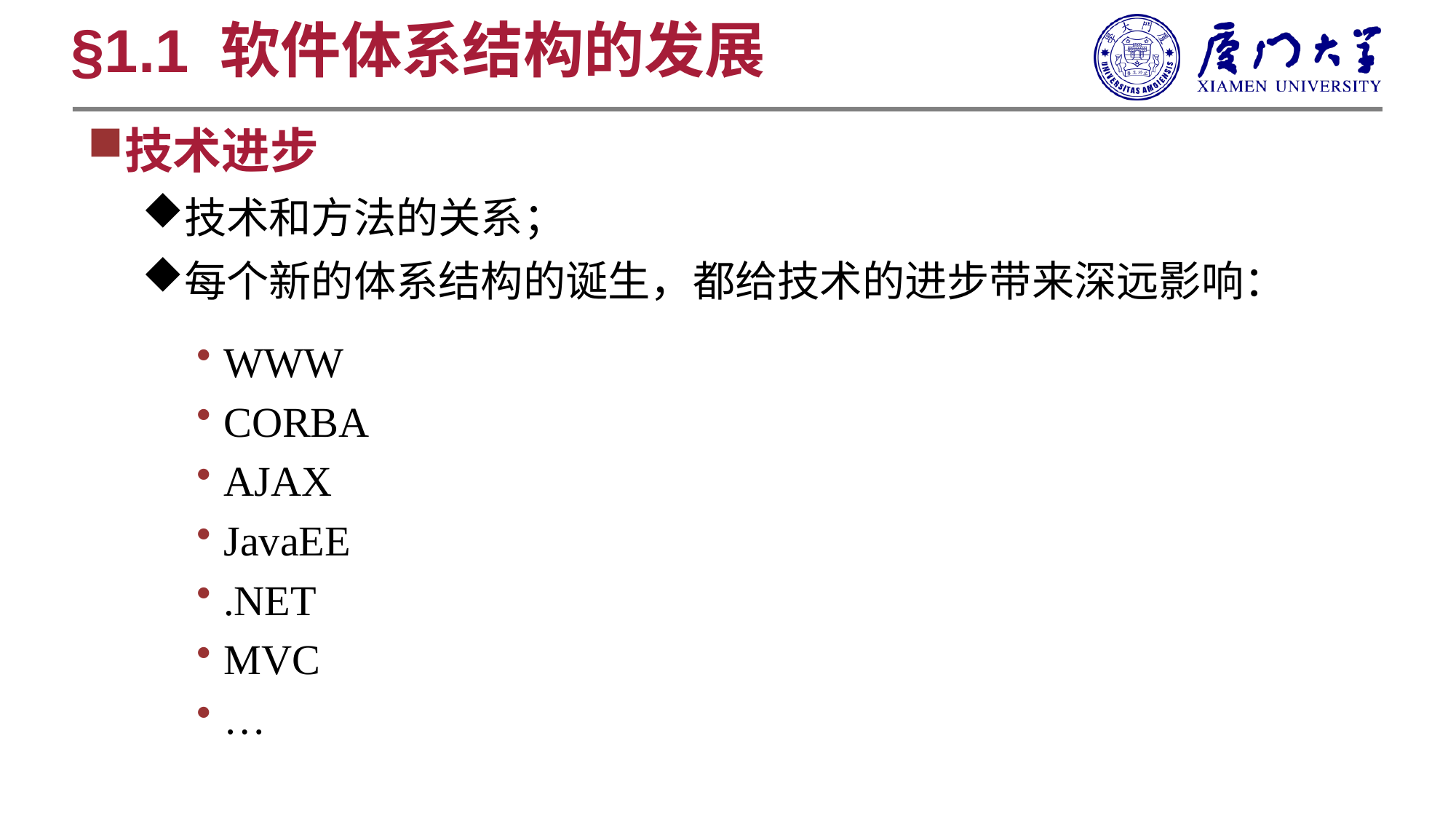

§1.1 软件体系结构的发展

技术进步
技术和方法的关系；
每个新的体系结构的诞生，都给技术的进步带来深远影响：
WWW
CORBA
AJAX
JavaEE
.NET
MVC
…